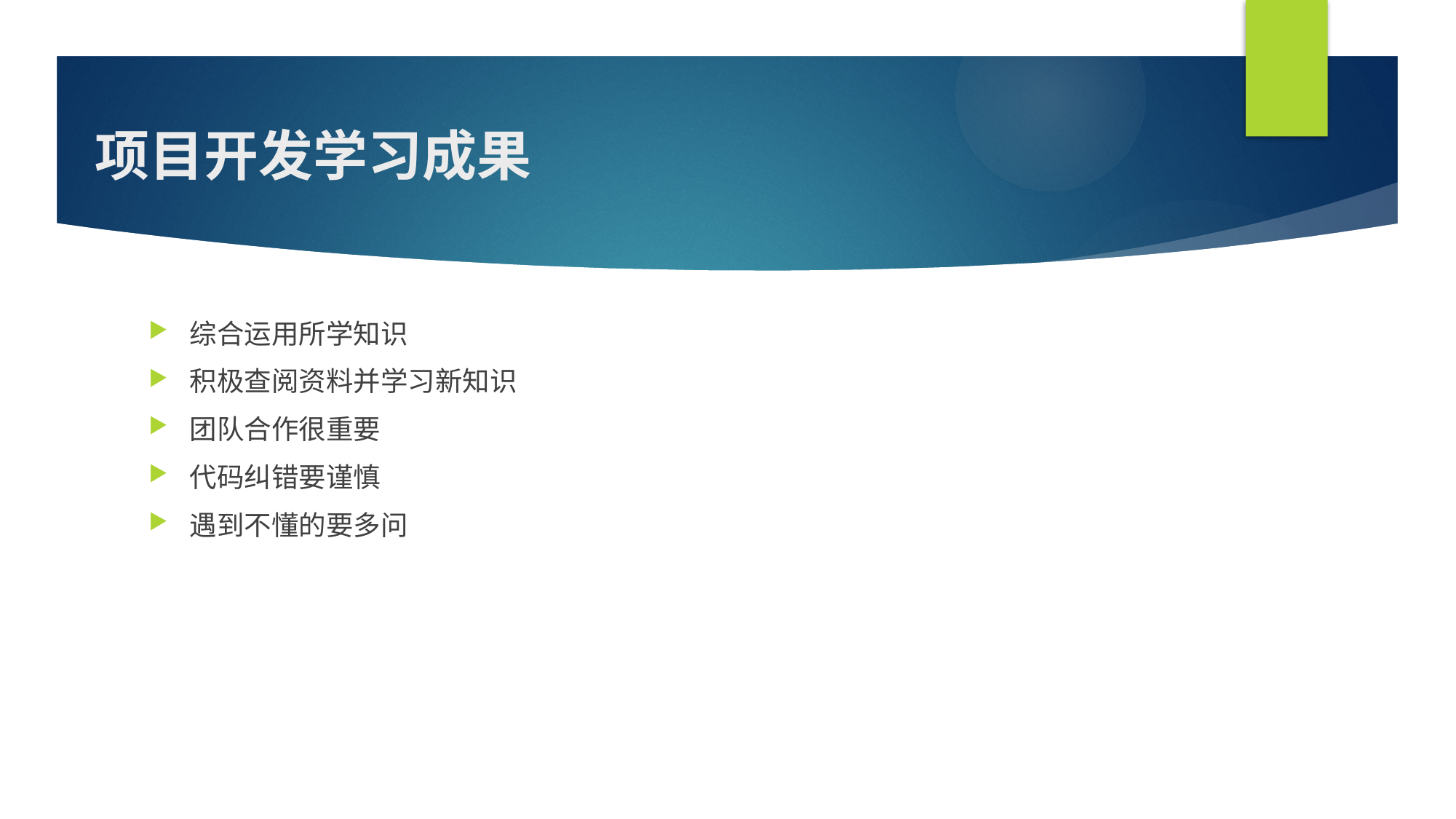

# 项目开发学习成果
综合运用所学知识
积极查阅资料并学习新知识
团队合作很重要
代码纠错要谨慎
遇到不懂的要多问